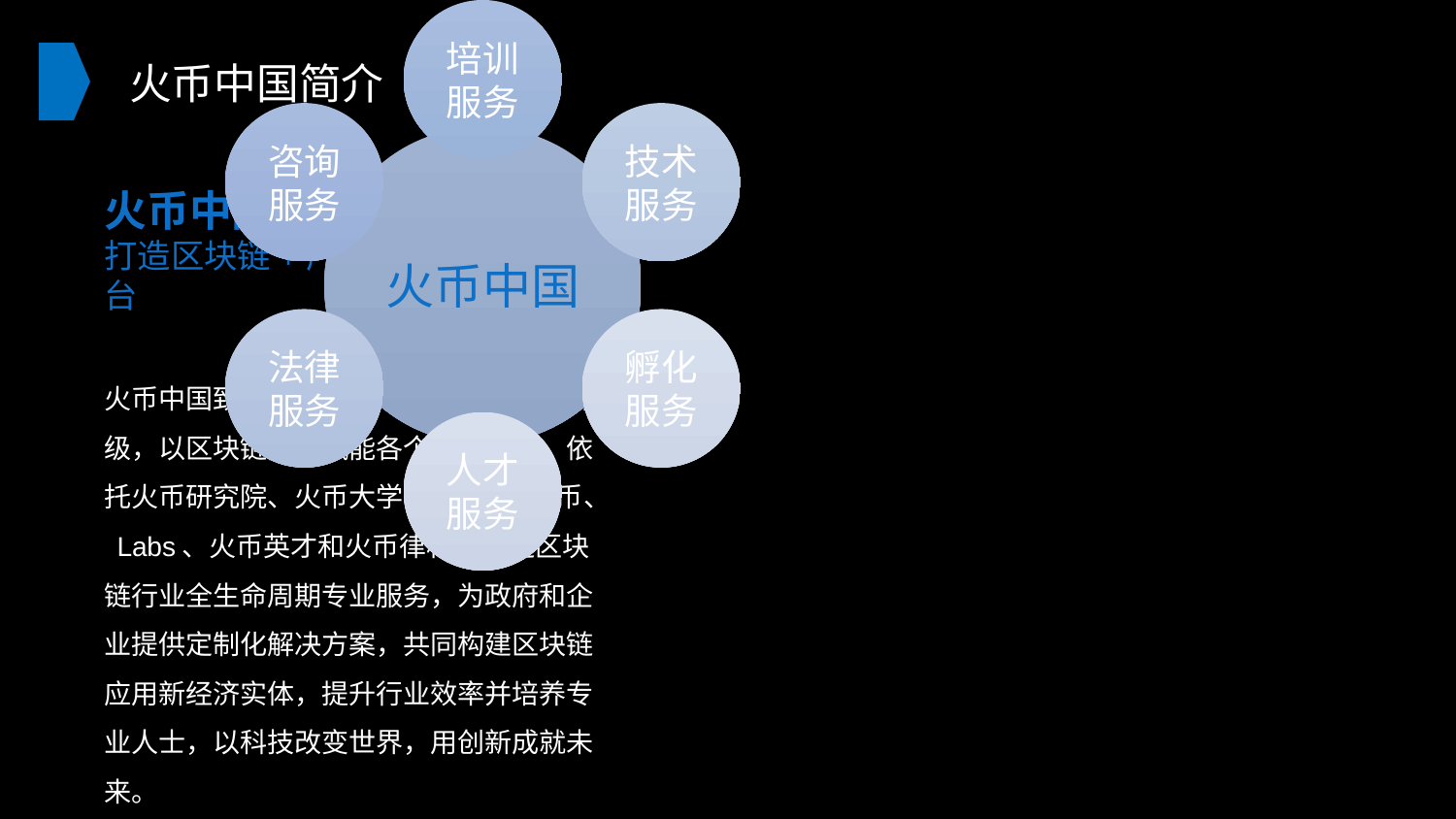

火币中国简介
火币中国
打造区块链+产业服务一站式平台

火币中国致力于引领区块链行业的产业升级，以区块链技术赋能各个行业领域，依托火币研究院、火币大学(中国)、火币、 Labs、火币英才和火币律林，打造区块链行业全生命周期专业服务，为政府和企业提供定制化解决方案，共同构建区块链应用新经济实体，提升行业效率并培养专业人士，以科技改变世界，用创新成就未来。

火币中国
培训服务
技术服务
孵化服务
人才服务
法律服务
咨询服务